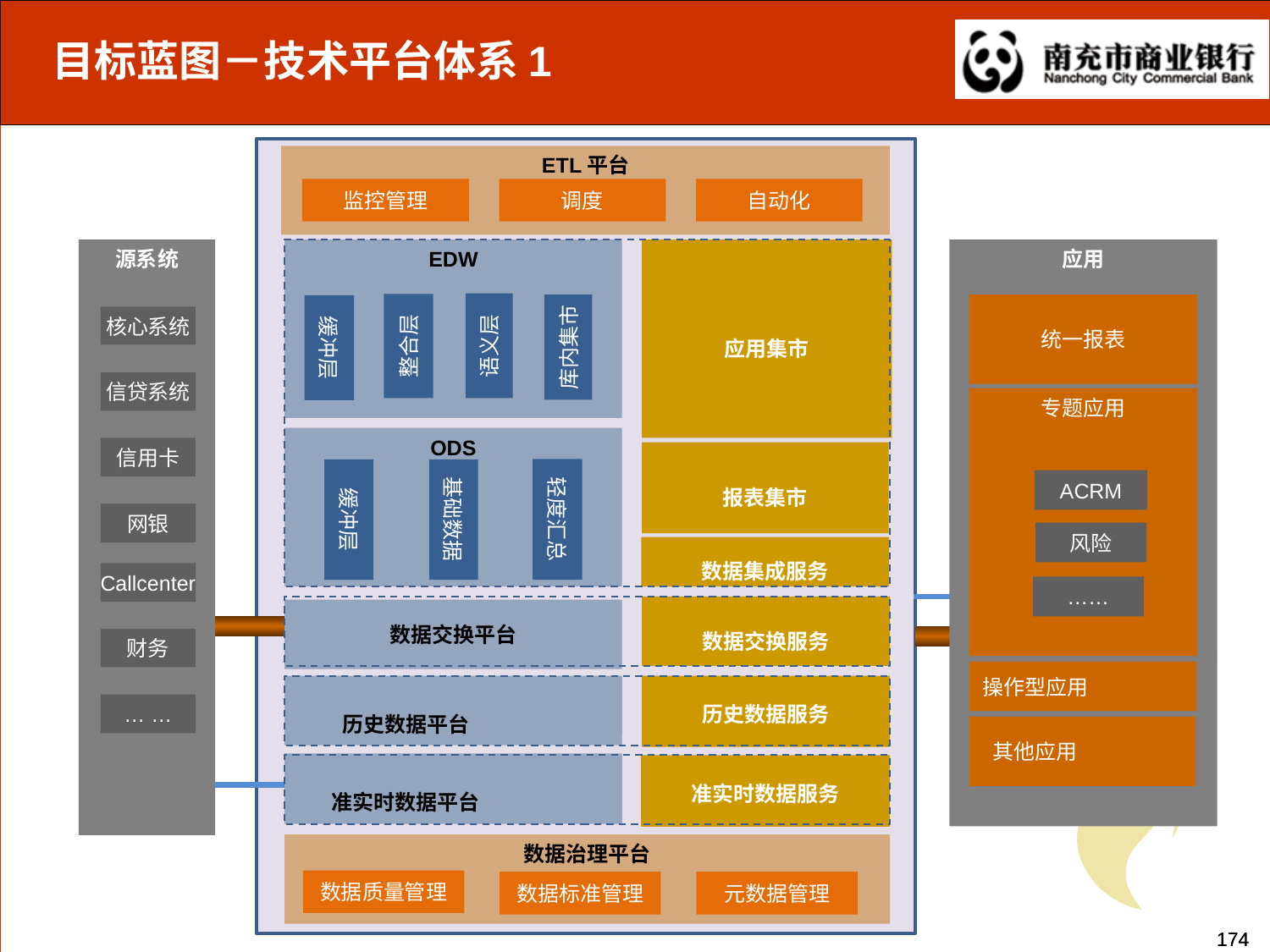

# 目标蓝图－技术平台体系1

ETL平台
ETL平台
监控管理
调度
自动化
源系统
EDW
语义层
整合层
库内集市
缓冲层

应用集市
应用
统一报表
核心系统
信贷系统
专题应用
ODS
轻度汇总
缓冲层
基础数据
信用卡
报表集市
ACRM
网银
风险
数据集成服务
Callcenter
……

数据交换服务
数据交换平台

财务
操作型应用
历史数据平台

历史数据服务
历史数据平台
… …
其他应用
准实时数据平台
准实时数据平台

准实时数据服务
数据治理平台
数据质量管理
数据标准管理
元数据管理
174
174